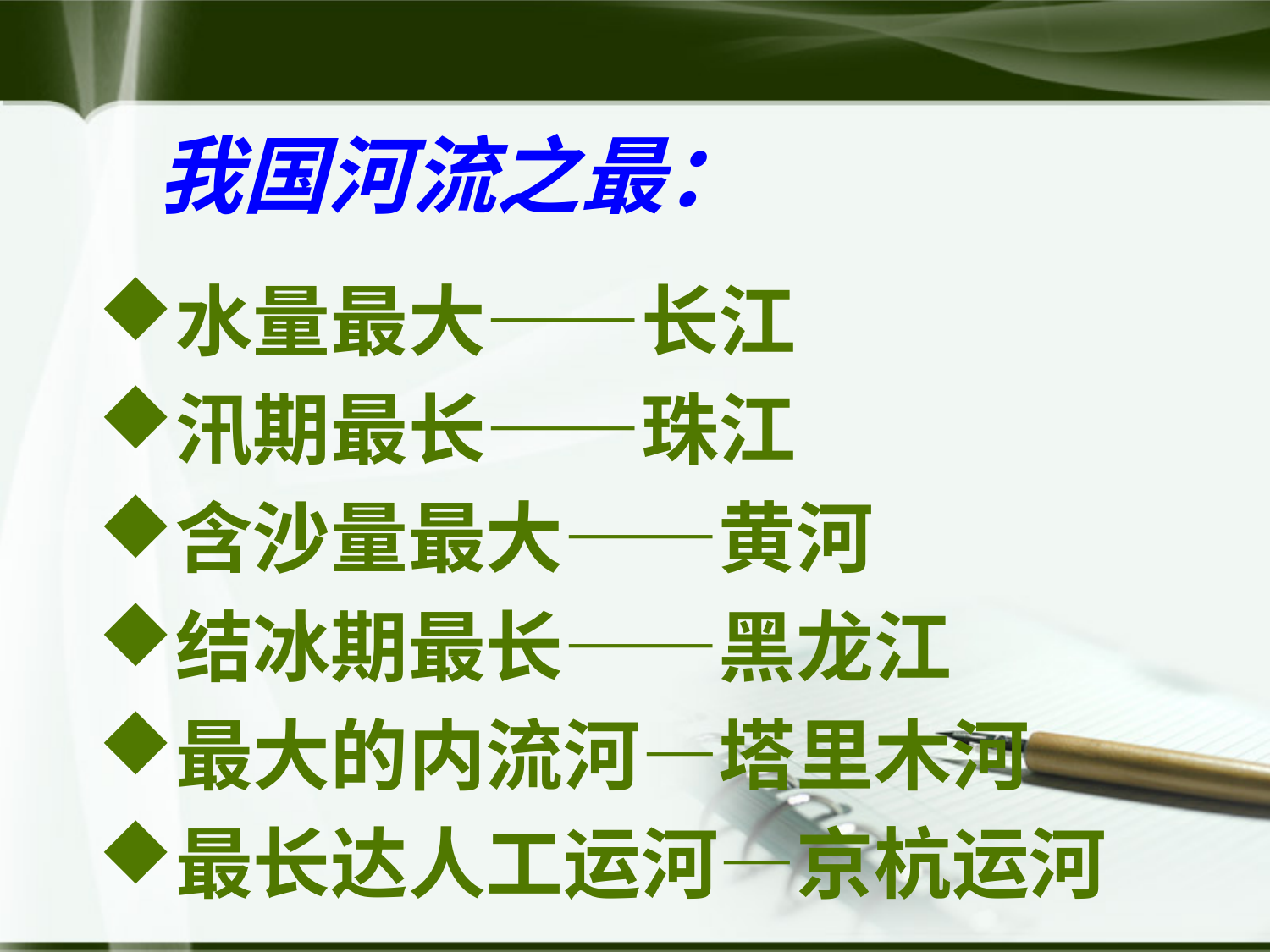

我国河流之最：
水量最大——长江
汛期最长——珠江
含沙量最大——黄河
结冰期最长——黑龙江
最大的内流河—塔里木河
最长达人工运河—京杭运河